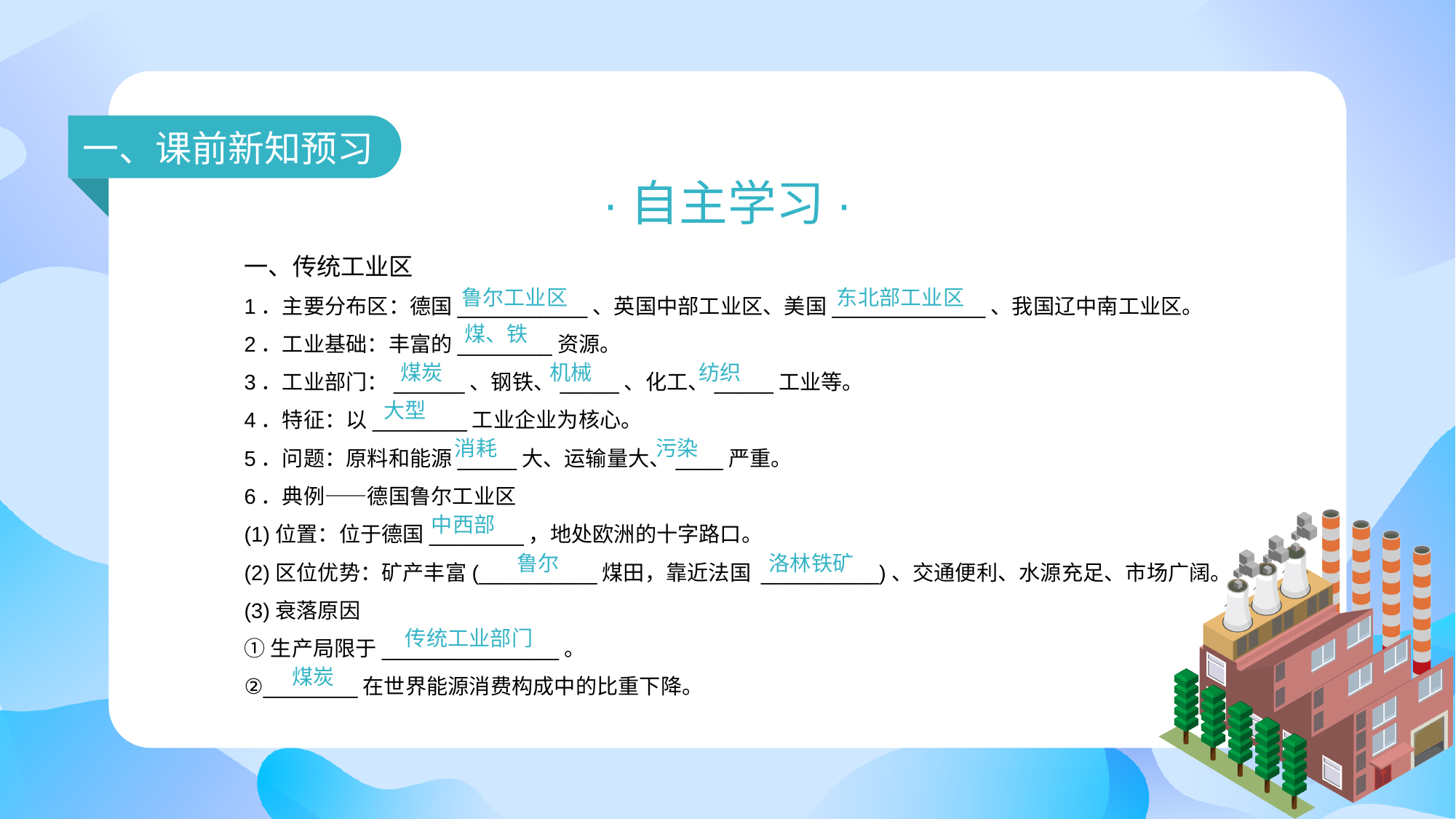

一、课前新知预习
·自主学习·
一、传统工业区
1．主要分布区：德国___________、英国中部工业区、美国_____________、我国辽中南工业区。
2．工业基础：丰富的________资源。
3．工业部门：______、钢铁、_____、化工、_____工业等。
4．特征：以________工业企业为核心。
5．问题：原料和能源_____大、运输量大、____严重。
6．典例——德国鲁尔工业区
(1)位置：位于德国________，地处欧洲的十字路口。
(2)区位优势：矿产丰富(__________煤田，靠近法国 __________)、交通便利、水源充足、市场广阔。
(3)衰落原因
①生产局限于_______________。
②________在世界能源消费构成中的比重下降。
鲁尔工业区
东北部工业区
煤、铁
煤炭
机械
纺织
大型
消耗
污染
中西部
鲁尔
洛林铁矿
传统工业部门
煤炭